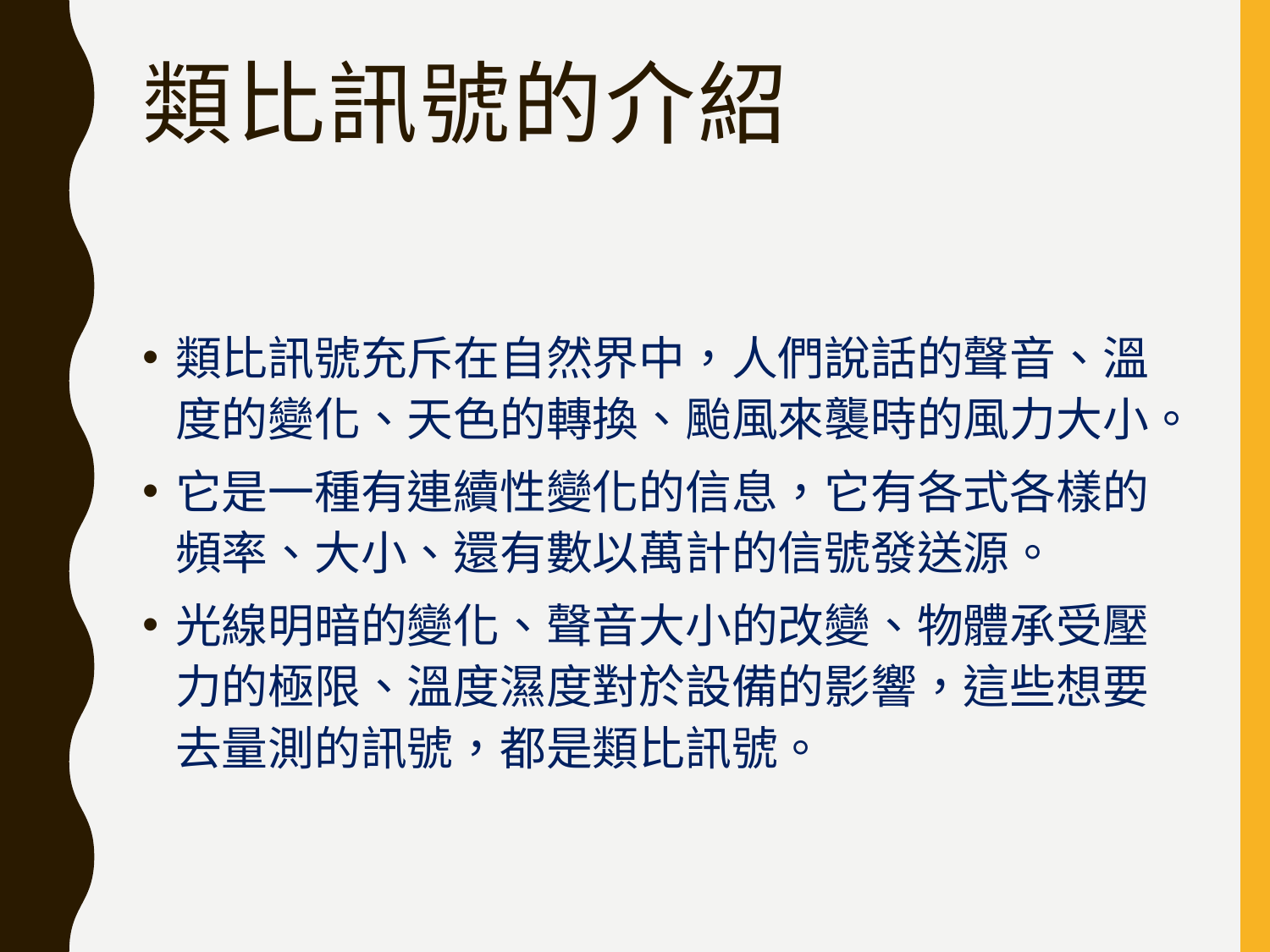

# 類比訊號的介紹
類比訊號充斥在自然界中，人們說話的聲音、溫度的變化、天色的轉換、颱風來襲時的風力大小。
它是一種有連續性變化的信息，它有各式各樣的頻率、大小、還有數以萬計的信號發送源。
光線明暗的變化、聲音大小的改變、物體承受壓力的極限、溫度濕度對於設備的影響，這些想要去量測的訊號，都是類比訊號。